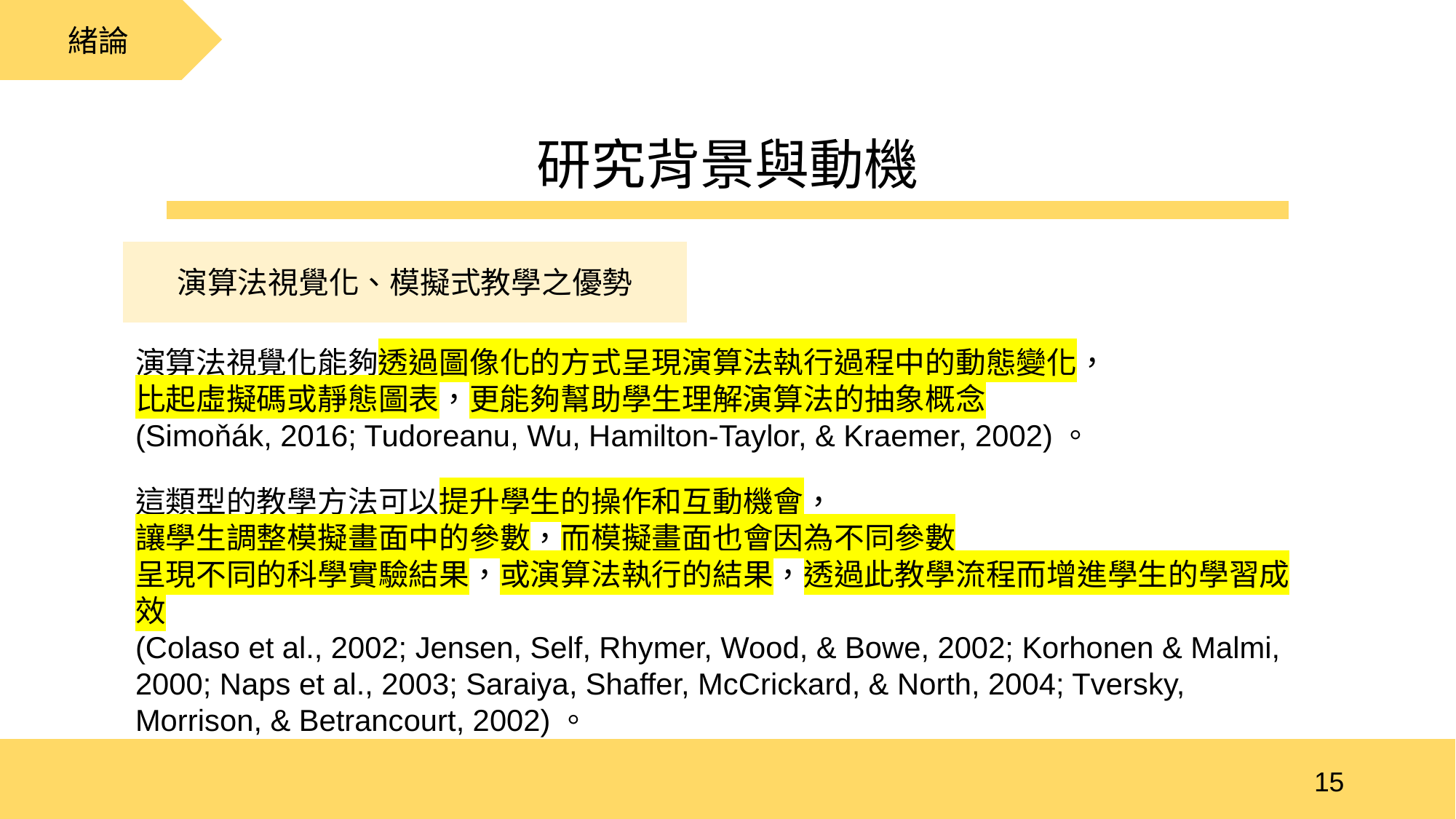

緒論
研究背景與動機

演算法視覺化、模擬式教學之優勢
演算法視覺化能夠透過圖像化的方式呈現演算法執行過程中的動態變化，
比起虛擬碼或靜態圖表，更能夠幫助學生理解演算法的抽象概念
(Simoňák, 2016; Tudoreanu, Wu, Hamilton-Taylor, & Kraemer, 2002)。
這類型的教學方法可以提升學生的操作和互動機會，
讓學生調整模擬畫面中的參數，而模擬畫面也會因為不同參數
呈現不同的科學實驗結果，或演算法執行的結果，透過此教學流程而增進學生的學習成效
(Colaso et al., 2002; Jensen, Self, Rhymer, Wood, & Bowe, 2002; Korhonen & Malmi, 2000; Naps et al., 2003; Saraiya, Shaffer, McCrickard, & North, 2004; Tversky, Morrison, & Betrancourt, 2002)。

15